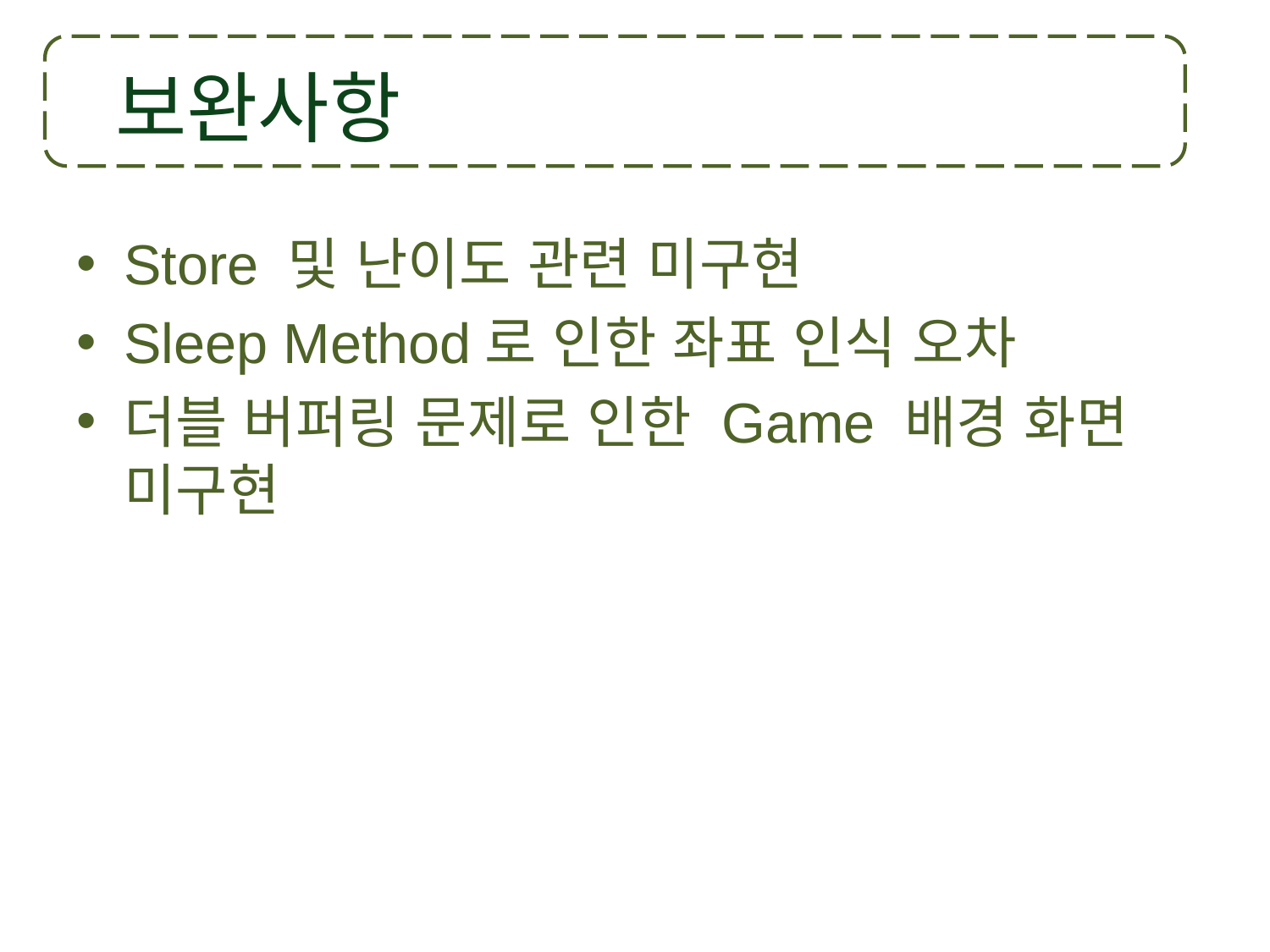

보완사항

Store 및 난이도 관련 미구현
Sleep Method로 인한 좌표 인식 오차
더블 버퍼링 문제로 인한 Game 배경 화면 미구현